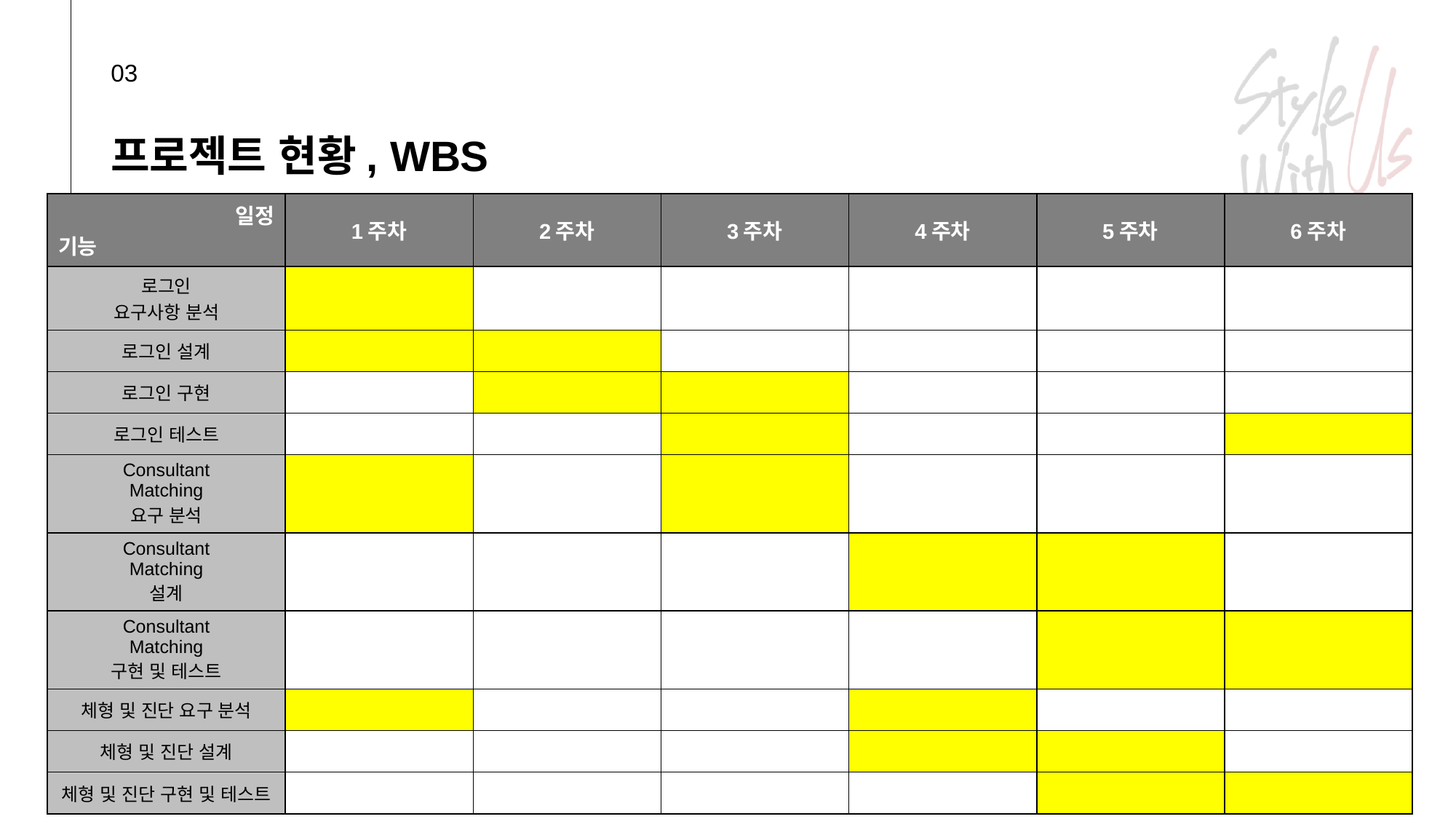

03
프로젝트 현황, WBS
| 일정 기능 | 1주차 | 2주차 | 3주차 | 4주차 | 5주차 | 6주차 |
| --- | --- | --- | --- | --- | --- | --- |
| 로그인 요구사항 분석 |  |  |  |  |  |  |
| 로그인 설계 |  |  |  |  |  |  |
| 로그인 구현 |  |  |  |  |  |  |
| 로그인 테스트 |  |  |  |  |  |  |
| Consultant Matching 요구 분석 |  |  |  |  |  |  |
| Consultant Matching 설계 |  |  |  |  |  |  |
| Consultant Matching 구현 및 테스트 |  |  |  |  |  |  |
| 체형 및 진단 요구 분석 |  |  |  |  |  |  |
| 체형 및 진단 설계 |  |  |  |  |  |  |
| 체형 및 진단 구현 및 테스트 |  |  |  |  |  |  |